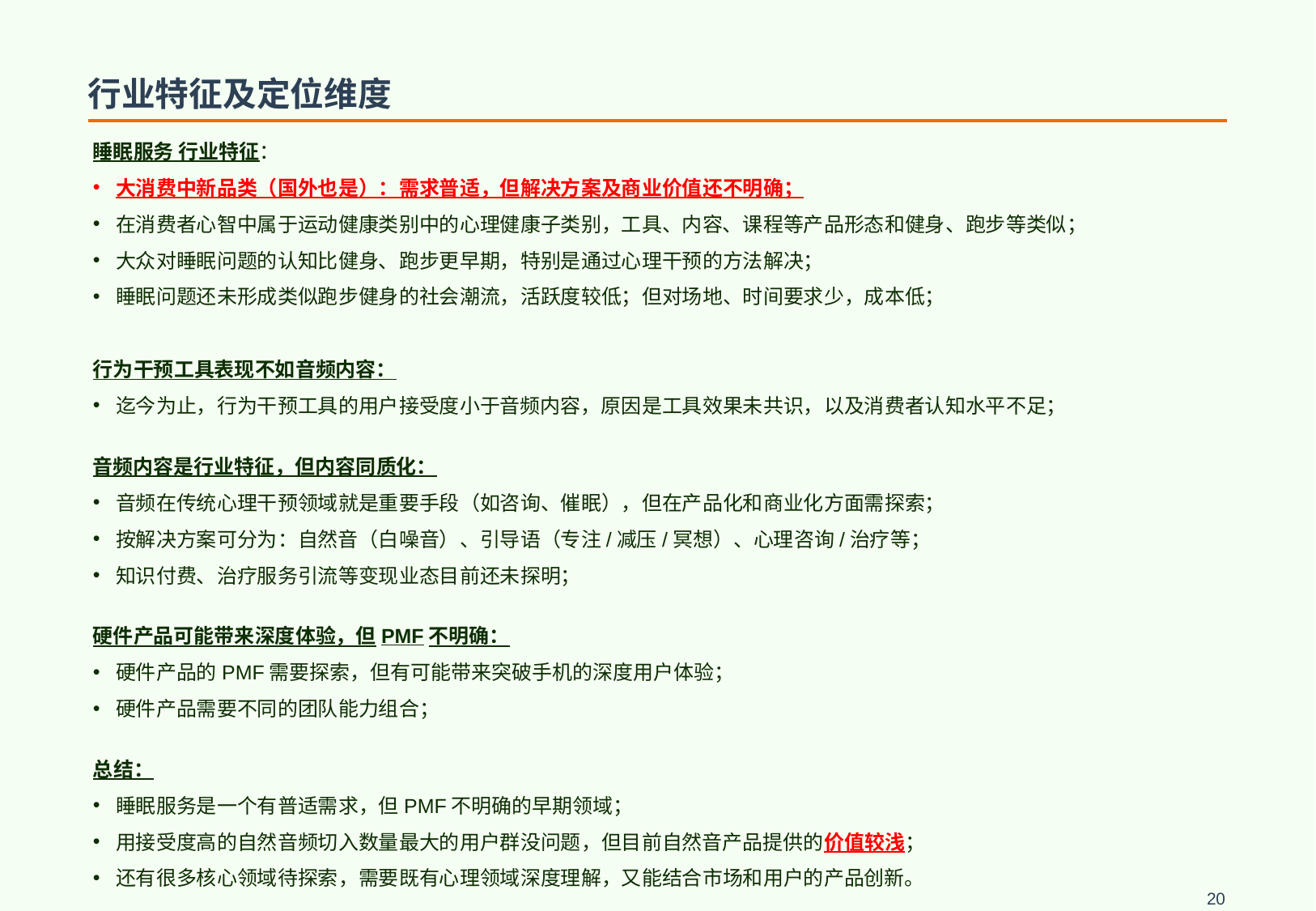

# 行业特征及定位维度
睡眠服务 行业特征：
大消费中新品类（国外也是）：需求普适，但解决方案及商业价值还不明确；
在消费者心智中属于运动健康类别中的心理健康子类别，工具、内容、课程等产品形态和健身、跑步等类似；
大众对睡眠问题的认知比健身、跑步更早期，特别是通过心理干预的方法解决；
睡眠问题还未形成类似跑步健身的社会潮流，活跃度较低；但对场地、时间要求少，成本低；

行为干预工具表现不如音频内容：
迄今为止，行为干预工具的用户接受度小于音频内容，原因是工具效果未共识，以及消费者认知水平不足；

音频内容是行业特征，但内容同质化：
音频在传统心理干预领域就是重要手段（如咨询、催眠），但在产品化和商业化方面需探索；
按解决方案可分为：自然音（白噪音）、引导语（专注/减压/冥想）、心理咨询/治疗等；
知识付费、治疗服务引流等变现业态目前还未探明；

硬件产品可能带来深度体验，但PMF不明确：
硬件产品的PMF需要探索，但有可能带来突破手机的深度用户体验；
硬件产品需要不同的团队能力组合；

总结：
睡眠服务是一个有普适需求，但PMF不明确的早期领域；
用接受度高的自然音频切入数量最大的用户群没问题，但目前自然音产品提供的价值较浅；
还有很多核心领域待探索，需要既有心理领域深度理解，又能结合市场和用户的产品创新。